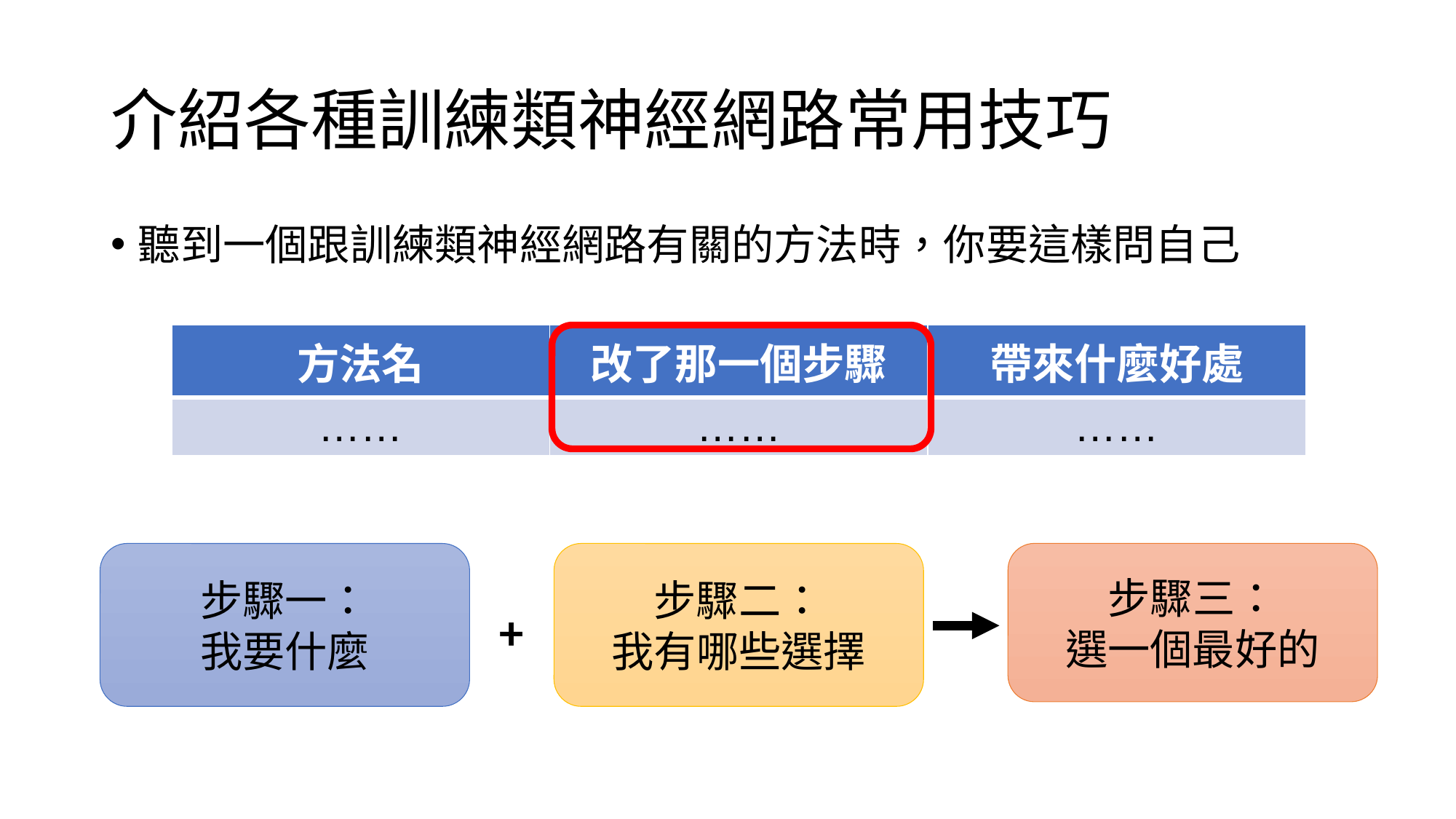

# 介紹各種訓練類神經網路常用技巧
聽到一個跟訓練類神經網路有關的方法時，你要這樣問自己
| 方法名 | 改了那一個步驟 | 帶來什麼好處 |
| --- | --- | --- |
| …… | …… | …… |

步驟二：
我有哪些選擇
步驟一：
我要什麼
步驟三：
選一個最好的
+